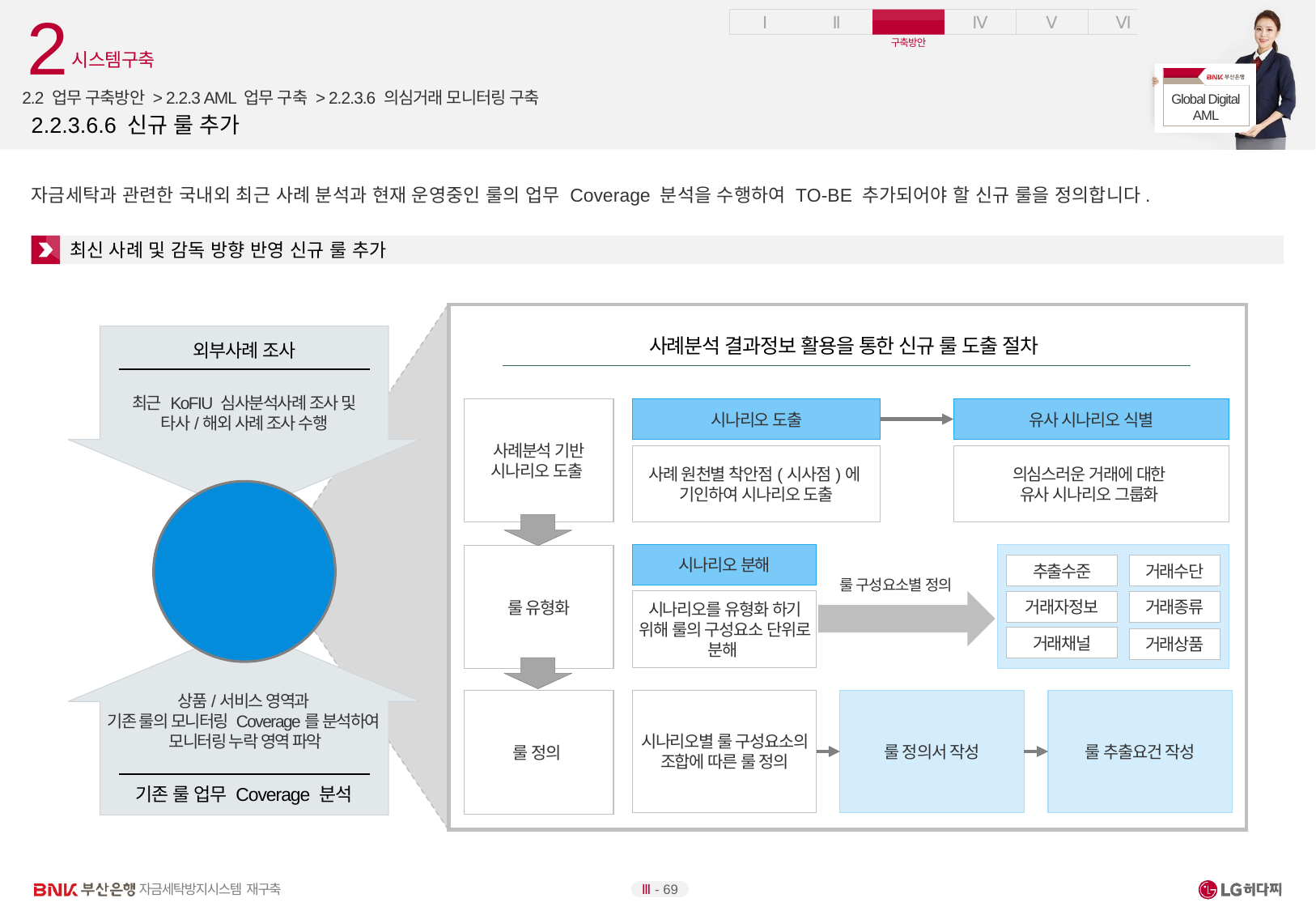

2
시스템구축
2.2 업무 구축방안 > 2.2.3 AML 업무 구축 > 2.2.3.6 의심거래 모니터링 구축
# 2.2.3.6.6 신규 룰 추가
자금세탁과 관련한 국내외 최근 사례 분석과 현재 운영중인 룰의 업무 Coverage 분석을 수행하여 TO-BE 추가되어야 할 신규 룰을 정의합니다.
최신 사례 및 감독 방향 반영 신규 룰 추가

사례분석 결과정보 활용을 통한 신규 룰 도출 절차

외부사례 조사
최근 KoFIU 심사분석사례 조사 및
타사/해외 사례 조사 수행
사례분석 기반
시나리오 도출
시나리오 도출
유사 시나리오 식별
사례 원천별 착안점(시사점)에
기인하여 시나리오 도출
의심스러운 거래에 대한
유사 시나리오 그룹화

신규 룰 도출

시나리오 분해

룰 유형화
추출수준
거래수단
거래종류
거래자정보
거래채널
거래상품
룰 구성요소별 정의
시나리오를 유형화 하기 위해 룰의 구성요소 단위로 분해

상품/서비스 영역과
기존 룰의 모니터링 Coverage를 분석하여
모니터링 누락 영역 파악
룰 정의
시나리오별 룰 구성요소의 조합에 따른 룰 정의
룰 정의서 작성
룰 추출요건 작성
기존 룰 업무 Coverage 분석
Ⅲ - 69